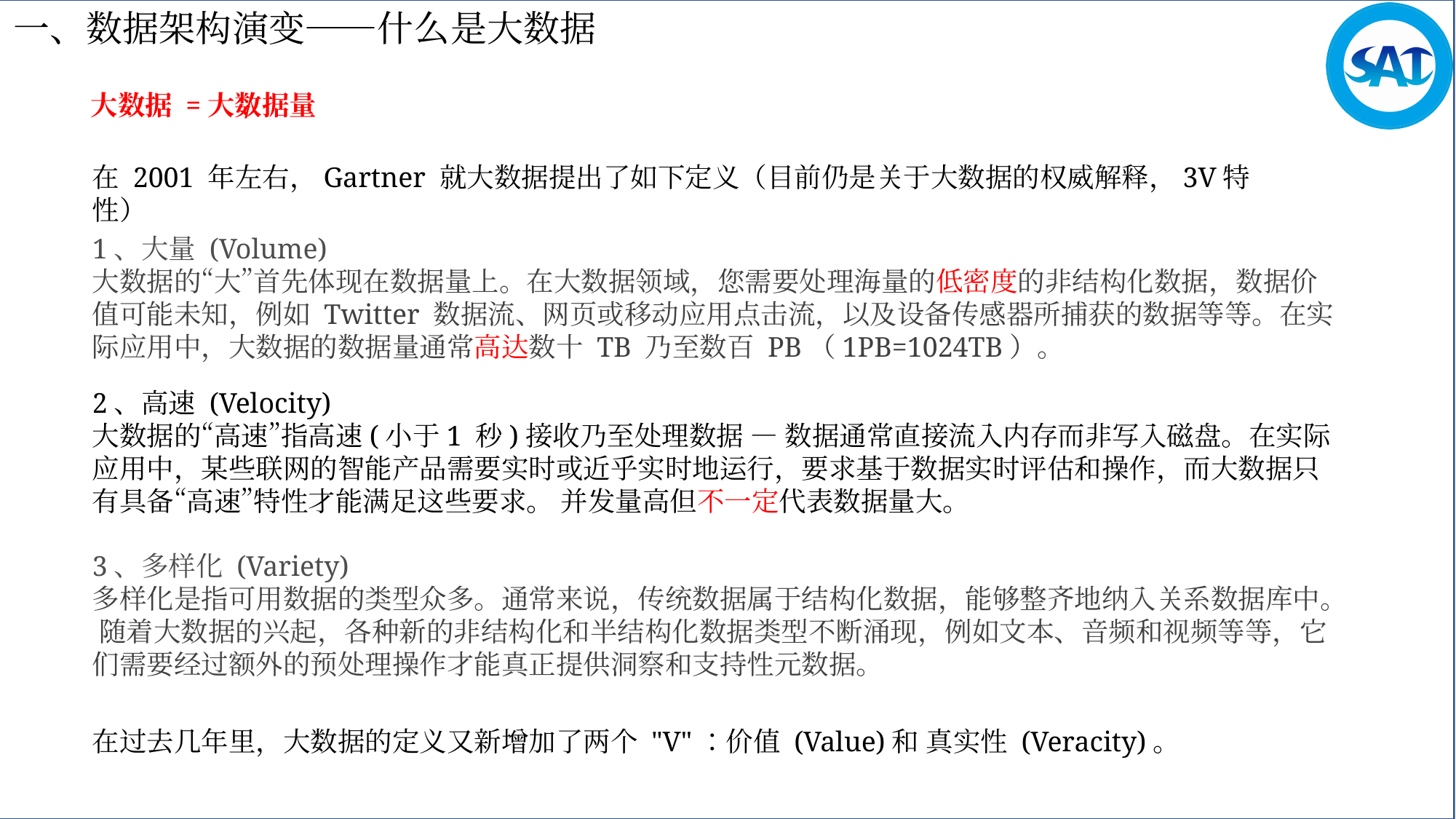

一、数据架构演变——什么是大数据
大数据 =大数据量
/
在 2001 年左右，Gartner 就大数据提出了如下定义（目前仍是关于大数据的权威解释，3V特性）
1、大量 (Volume)
大数据的“大”首先体现在数据量上。在大数据领域，您需要处理海量的低密度的非结构化数据，数据价值可能未知，例如 Twitter 数据流、网页或移动应用点击流，以及设备传感器所捕获的数据等等。在实际应用中，大数据的数据量通常高达数十 TB 乃至数百 PB（1PB=1024TB）。
2、高速 (Velocity)
大数据的“高速”指高速(小于1 秒)接收乃至处理数据 — 数据通常直接流入内存而非写入磁盘。在实际应用中，某些联网的智能产品需要实时或近乎实时地运行，要求基于数据实时评估和操作，而大数据只有具备“高速”特性才能满足这些要求。 并发量高但不一定代表数据量大。
3、多样化 (Variety)
多样化是指可用数据的类型众多。通常来说，传统数据属于结构化数据，能够整齐地纳入关系数据库中。 随着大数据的兴起，各种新的非结构化和半结构化数据类型不断涌现，例如文本、音频和视频等等，它们需要经过额外的预处理操作才能真正提供洞察和支持性元数据。
在过去几年里，大数据的定义又新增加了两个 "V"：价值 (Value)和 真实性 (Veracity)。